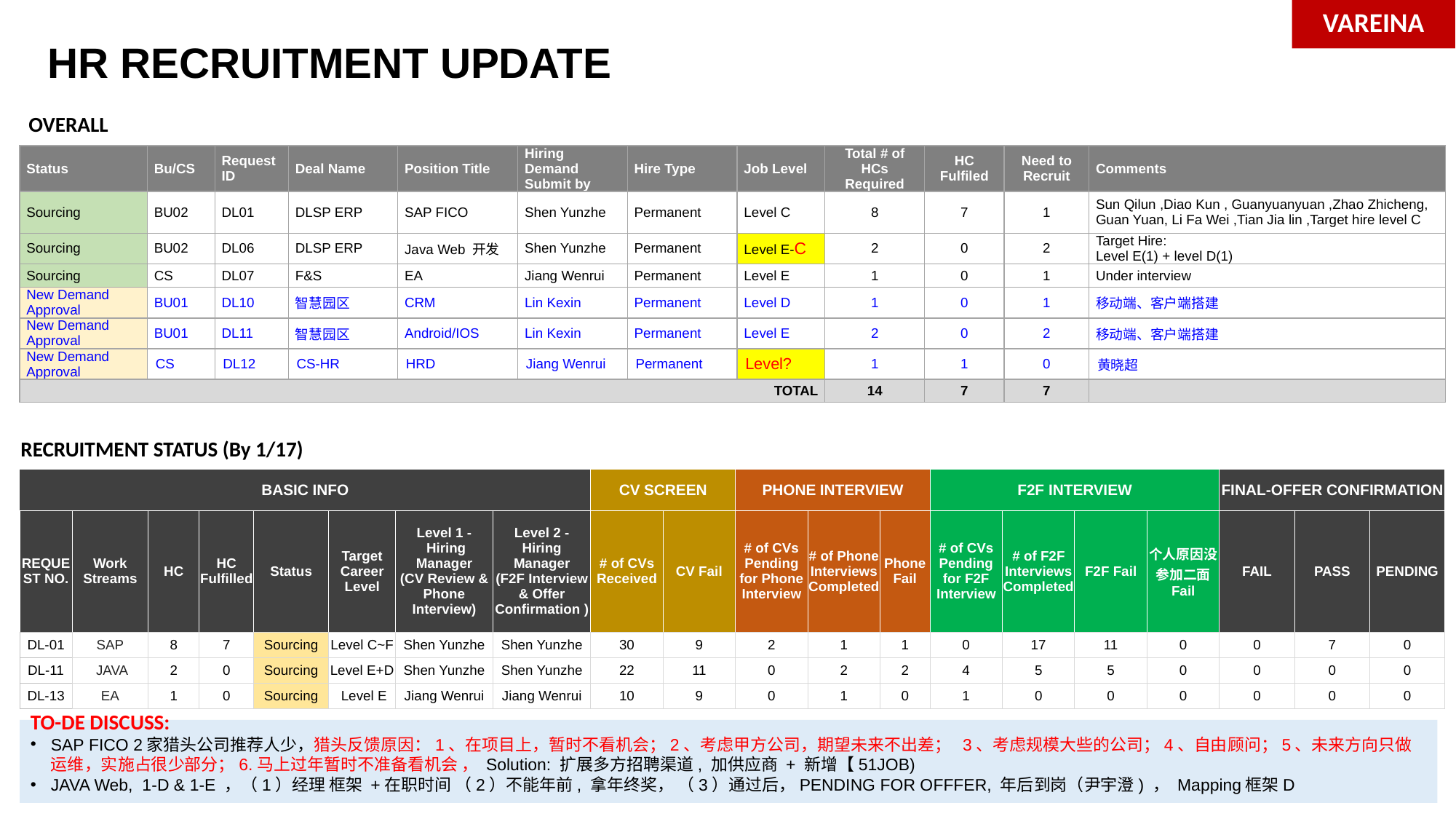

VAREINA
HR RECRUITMENT UPDATE
OVERALL
| Status | Bu/CS | Request ID | Deal Name | Position Title | Hiring Demand Submit by | Hire Type | Job Level | Total # of HCs Required | HC Fulfiled | Need to Recruit | Comments |
| --- | --- | --- | --- | --- | --- | --- | --- | --- | --- | --- | --- |
| Sourcing | BU02 | DL01 | DLSP ERP | SAP FICO | Shen Yunzhe | Permanent | Level C | 8 | 7 | 1 | Sun Qilun ,Diao Kun , Guanyuanyuan ,Zhao Zhicheng, Guan Yuan, Li Fa Wei ,Tian Jia lin ,Target hire level C |
| Sourcing | BU02 | DL06 | DLSP ERP | Java Web 开发 | Shen Yunzhe | Permanent | Level E-C | 2 | 0 | 2 | Target Hire: Level E(1) + level D(1) |
| Sourcing | CS | DL07 | F&S | EA | Jiang Wenrui | Permanent | Level E | 1 | 0 | 1 | Under interview |
| New Demand Approval | BU01 | DL10 | 智慧园区 | CRM | Lin Kexin | Permanent | Level D | 1 | 0 | 1 | 移动端、客户端搭建 |
| New Demand Approval | BU01 | DL11 | 智慧园区 | Android/IOS | Lin Kexin | Permanent | Level E | 2 | 0 | 2 | 移动端、客户端搭建 |
| New Demand Approval | CS | DL12 | CS-HR | HRD | Jiang Wenrui | Permanent | Level? | 1 | 1 | 0 | 黄晓超 |
| TOTAL |  |  |  |  |  |  |  | 14 | 7 | 7 |  |
RECRUITMENT STATUS (By 1/17)
| BASIC INFO |  |  |  |  |  |  |  | CV SCREEN |  | PHONE INTERVIEW |  |  | F2F INTERVIEW |  |  |  | FINAL-OFFER CONFIRMATION |  |  |
| --- | --- | --- | --- | --- | --- | --- | --- | --- | --- | --- | --- | --- | --- | --- | --- | --- | --- | --- | --- |
| REQUEST NO. | Work Streams | HC | HC Fulfilled | Status | Target Career Level | Level 1 -  Hiring Manager (CV Review & Phone Interview) | Level 2 - Hiring Manager (F2F Interview & Offer Confirmation ) | # of CVs Received | CV Fail | # of CVs Pending for Phone Interview | # of Phone Interviews Completed | Phone Fail | # of CVs Pending for F2F Interview | # of F2F Interviews Completed | F2F Fail | 个人原因没参加二面 Fail | FAIL | PASS | PENDING |
| DL-01 | SAP | 8 | 7 | Sourcing | Level C~F | Shen Yunzhe | Shen Yunzhe | 30 | 9 | 2 | 1 | 1 | 0 | 17 | 11 | 0 | 0 | 7 | 0 |
| DL-11 | JAVA | 2 | 0 | Sourcing | Level E+D | Shen Yunzhe | Shen Yunzhe | 22 | 11 | 0 | 2 | 2 | 4 | 5 | 5 | 0 | 0 | 0 | 0 |
| DL-13 | EA | 1 | 0 | Sourcing | Level E | Jiang Wenrui | Jiang Wenrui | 10 | 9 | 0 | 1 | 0 | 1 | 0 | 0 | 0 | 0 | 0 | 0 |
TO-DE DISCUSS:
SAP FICO 2家猎头公司推荐人少，猎头反馈原因：1、在项目上，暂时不看机会；2、考虑甲方公司，期望未来不出差；  3、考虑规模大些的公司；4、自由顾问；5、未来方向只做运维，实施占很少部分；6.马上过年暂时不准备看机会 ， Solution: 扩展多方招聘渠道, 加供应商 + 新增【51JOB)
JAVA Web,  1-D & 1-E ，（1）经理 框架 +在职时间 （2）不能年前, 拿年终奖， （3）通过后，PENDING FOR OFFFER, 年后到岗（尹宇澄) ， Mapping框架D